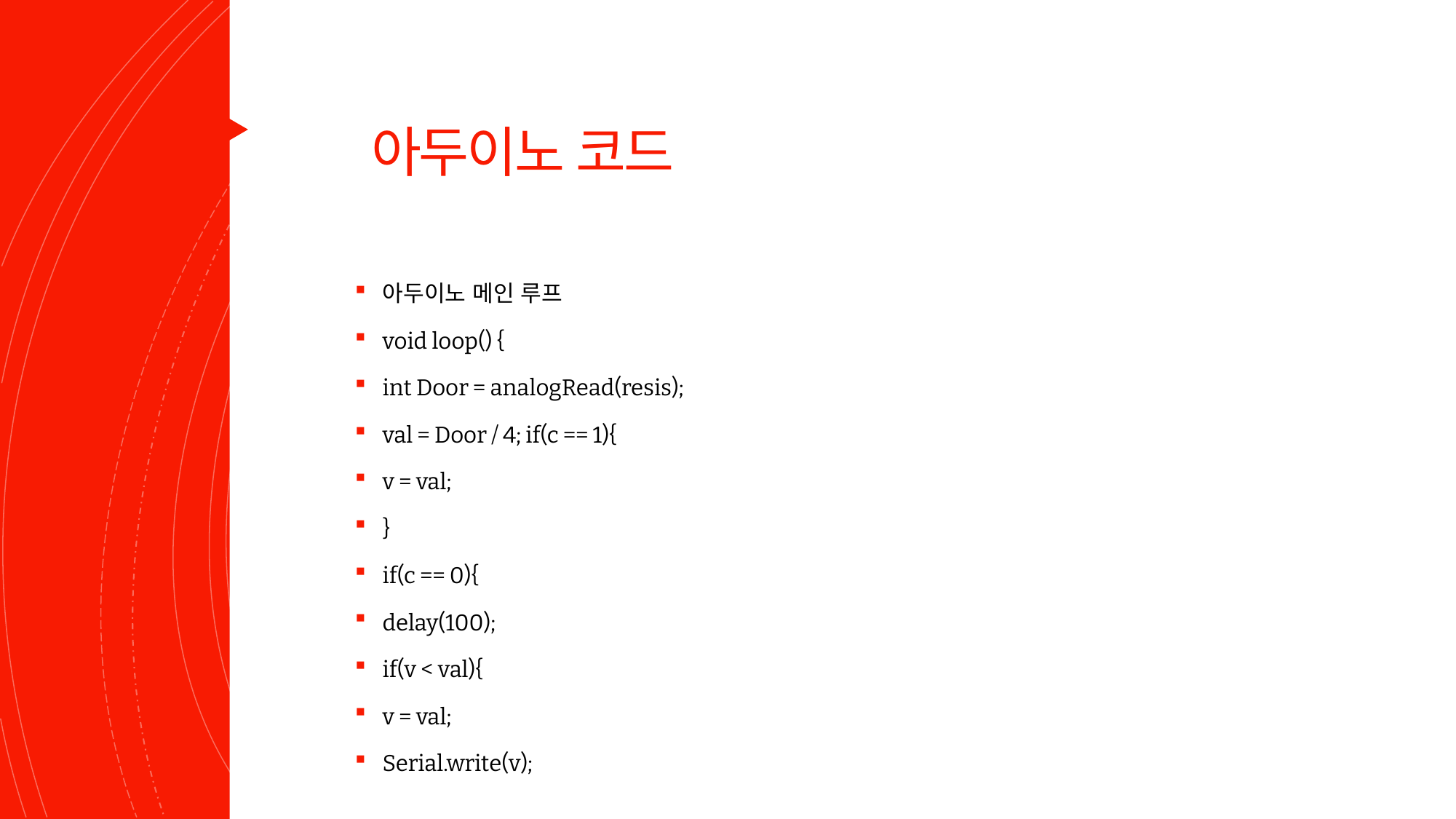

# 아두이노 코드

아두이노 메인 루프
void loop() {
int Door = analogRead(resis);
val = Door / 4; if(c == 1){
v = val;
}
if(c == 0){
delay(100);
if(v < val){
v = val;
Serial.write(v);